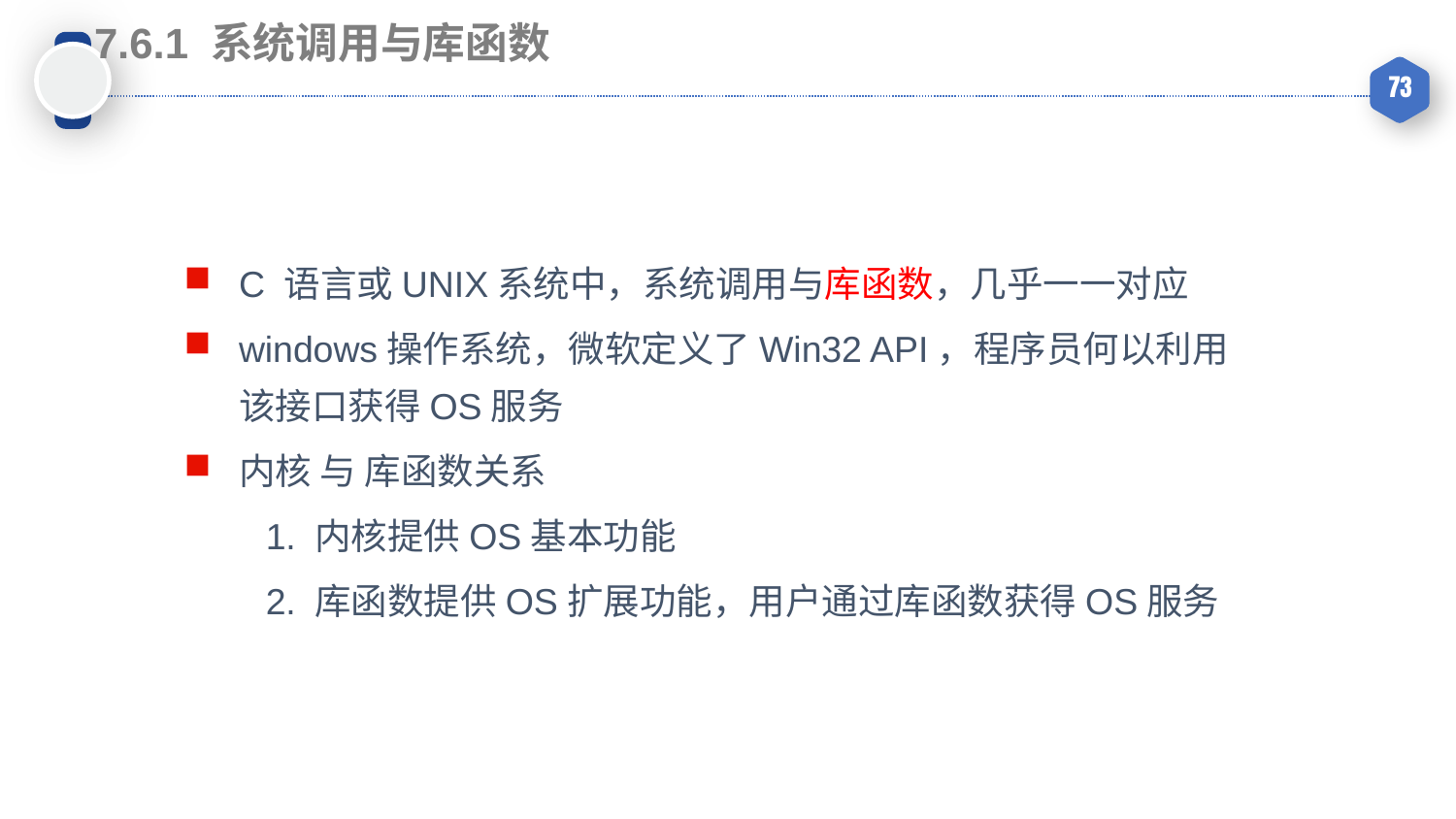

7.6.1 系统调用与库函数
C 语言或UNIX系统中，系统调用与库函数，几乎一一对应
windows操作系统，微软定义了Win32 API，程序员何以利用该接口获得OS服务
内核 与 库函数关系
        1. 内核提供OS基本功能
        2. 库函数提供OS扩展功能，用户通过库函数获得OS服务